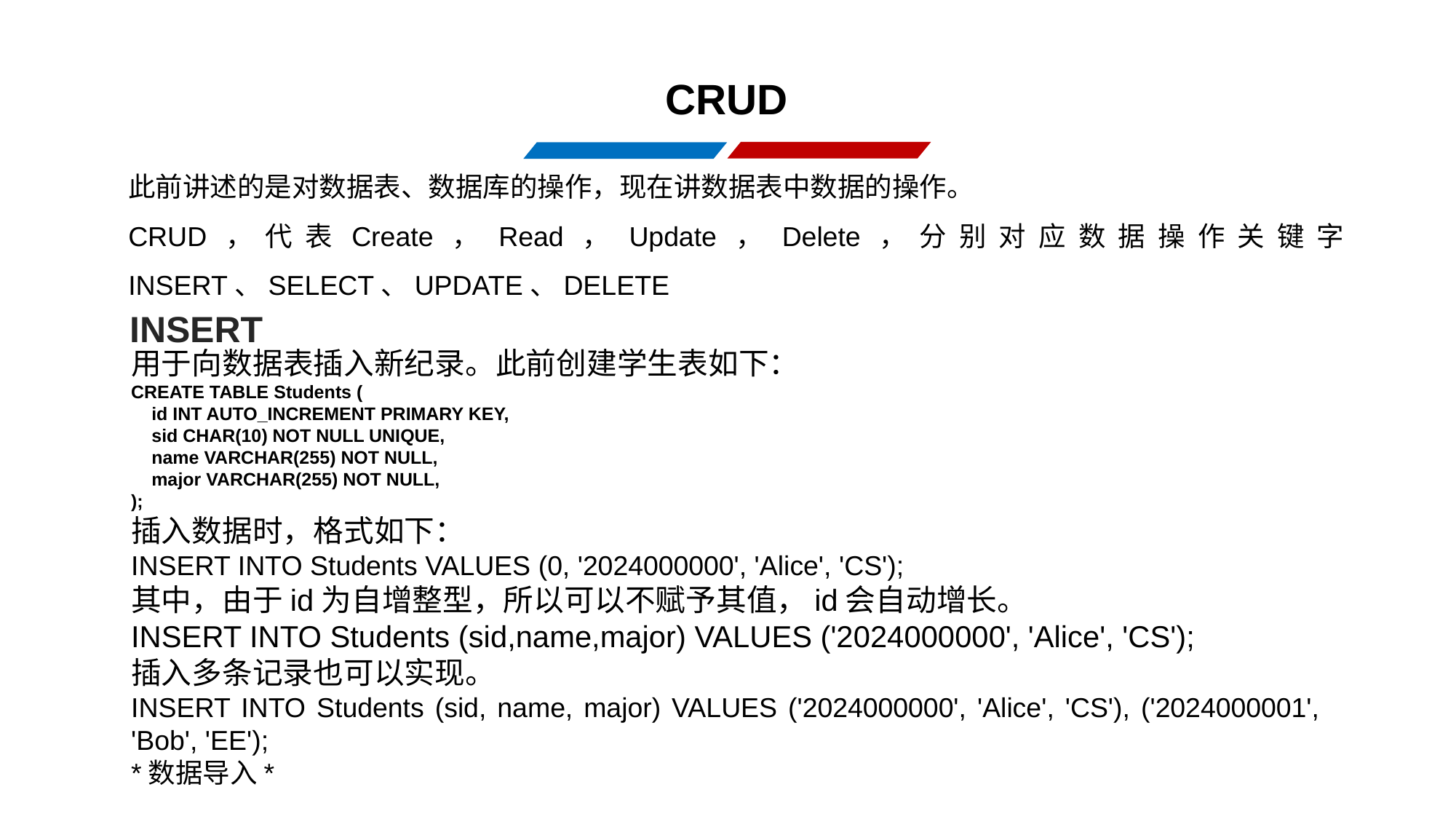

CRUD

此前讲述的是对数据表、数据库的操作，现在讲数据表中数据的操作。
CRUD，代表Create，Read，Update，Delete，分别对应数据操作关键字INSERT、SELECT、UPDATE、DELETE
INSERT
用于向数据表插入新纪录。此前创建学生表如下：
CREATE TABLE Students (
    id INT AUTO_INCREMENT PRIMARY KEY,
    sid CHAR(10) NOT NULL UNIQUE,
    name VARCHAR(255) NOT NULL,
    major VARCHAR(255) NOT NULL,
);
插入数据时，格式如下：
INSERT INTO Students VALUES (0, '2024000000', 'Alice', 'CS');
其中，由于id为自增整型，所以可以不赋予其值，id会自动增长。
INSERT INTO Students (sid,name,major) VALUES ('2024000000', 'Alice', 'CS');
插入多条记录也可以实现。
INSERT INTO Students (sid, name, major) VALUES ('2024000000', 'Alice', 'CS'), ('2024000001', 'Bob', 'EE');
*数据导入*